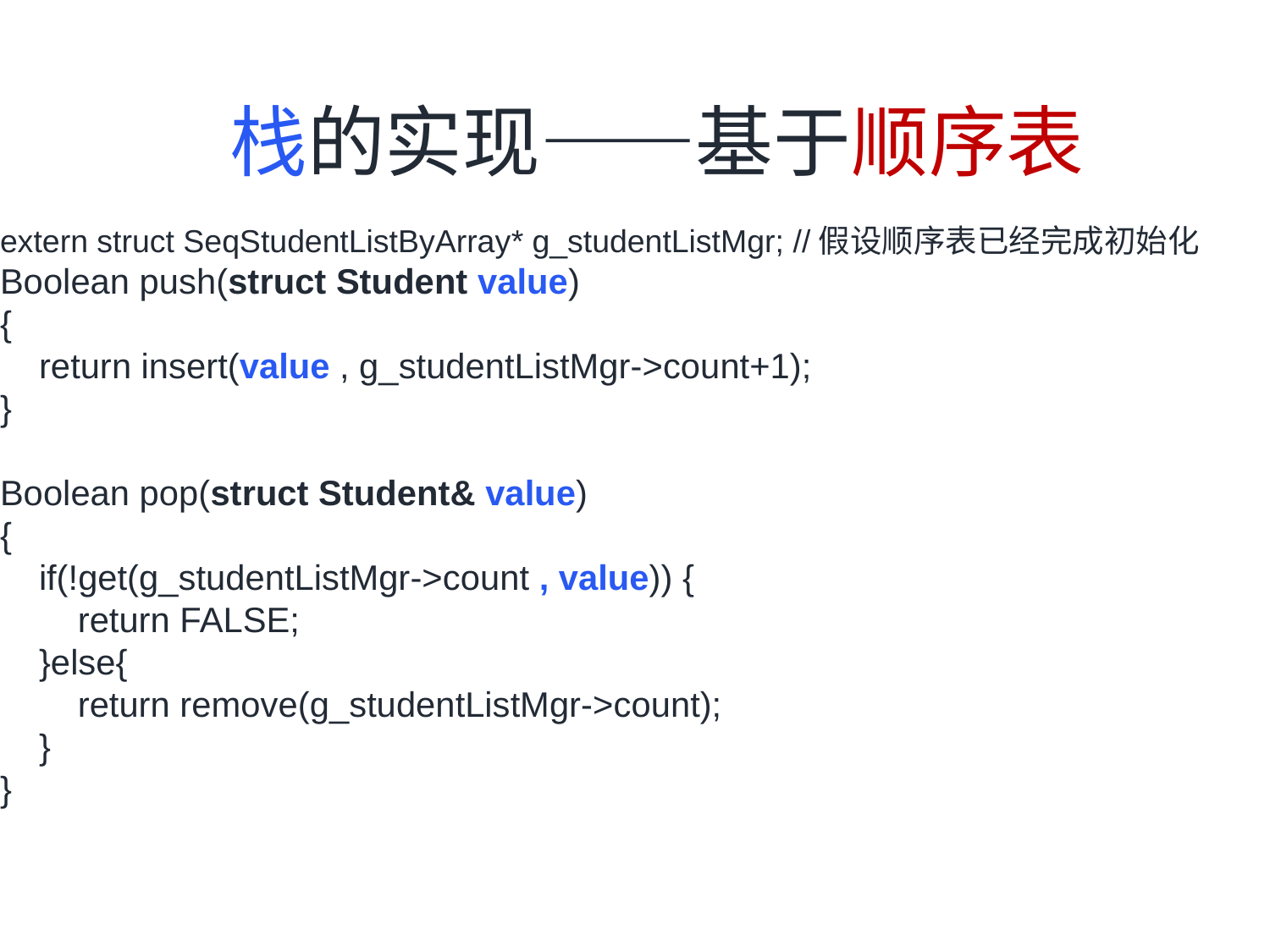

栈的实现——基于顺序表
extern struct SeqStudentListByArray* g_studentListMgr; //假设顺序表已经完成初始化
Boolean push(struct Student value)
{
    return insert(value , g_studentListMgr->count+1);
}

Boolean pop(struct Student& value)
{
    if(!get(g_studentListMgr->count , value)) {
        return FALSE;
    }else{
        return remove(g_studentListMgr->count);
    }
}